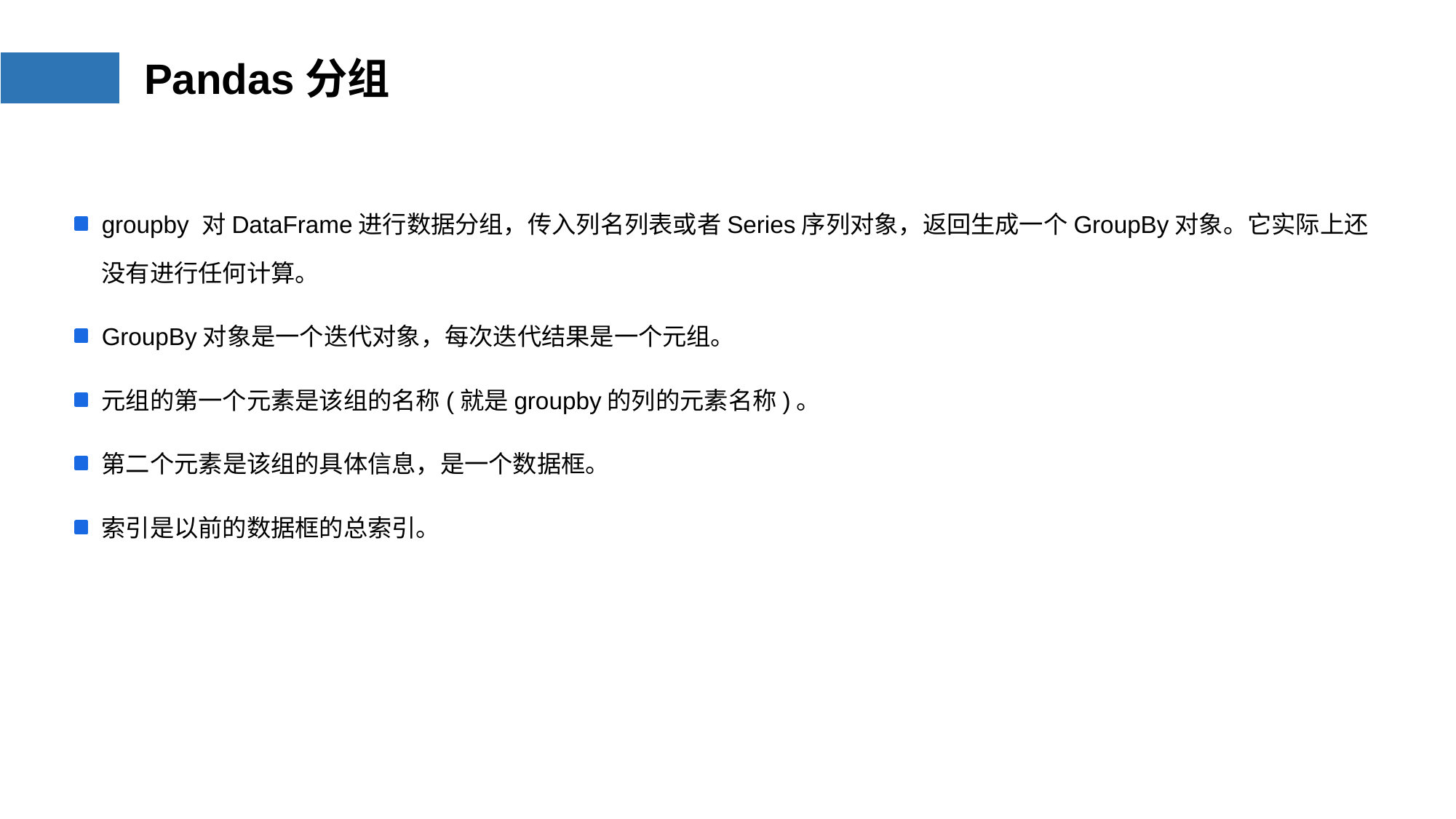

# Pandas分组
groupby 对DataFrame进行数据分组，传入列名列表或者Series序列对象，返回生成一个GroupBy对象。它实际上还没有进行任何计算。
GroupBy对象是一个迭代对象，每次迭代结果是一个元组。
元组的第一个元素是该组的名称(就是groupby的列的元素名称)。
第二个元素是该组的具体信息，是一个数据框。
索引是以前的数据框的总索引。